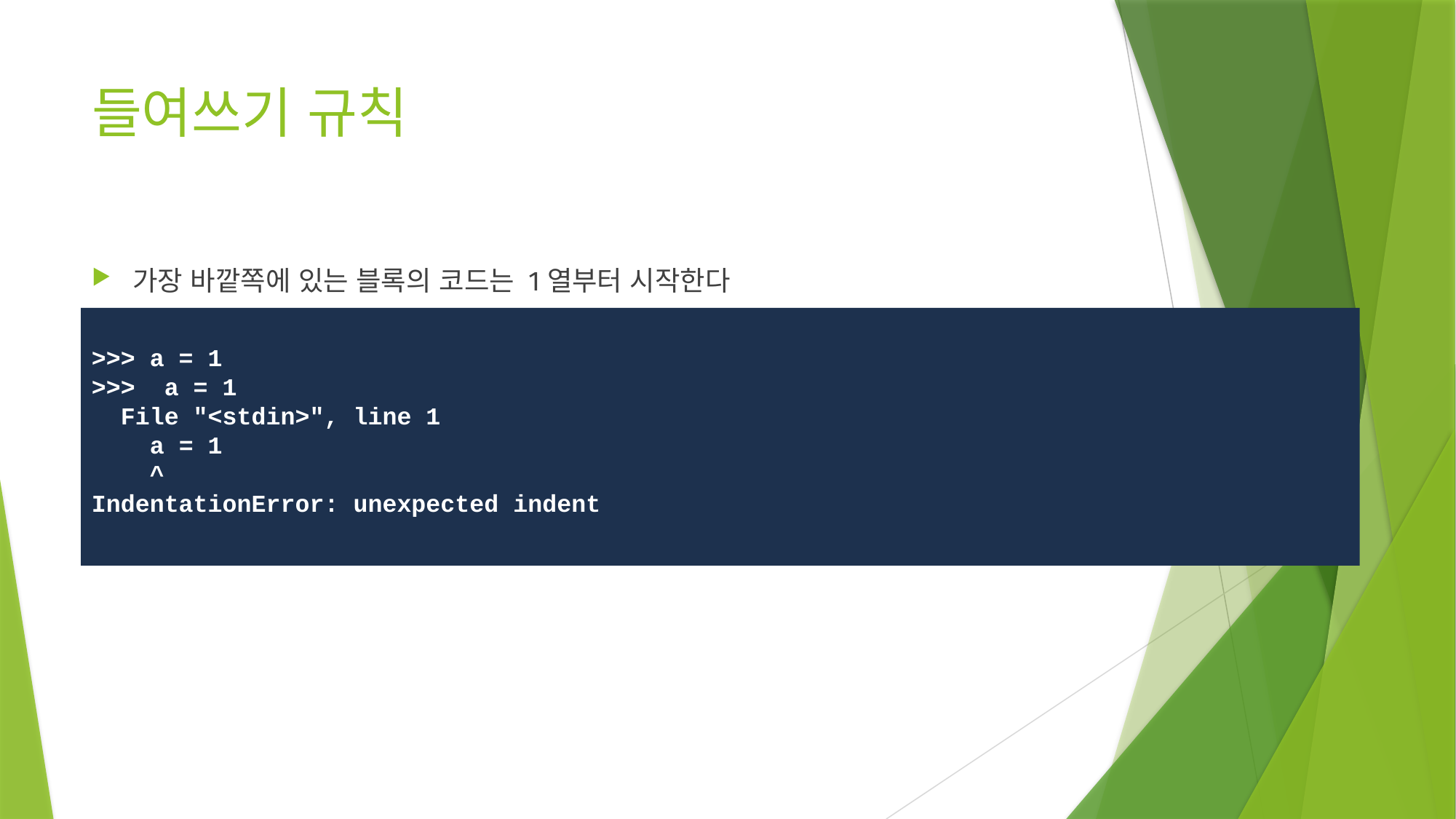

# 들여쓰기 규칙
가장 바깥쪽에 있는 블록의 코드는 1열부터 시작한다

>>> a = 1
>>>  a = 1
  File "<stdin>", line 1
    a = 1
    ^
IndentationError: unexpected indent